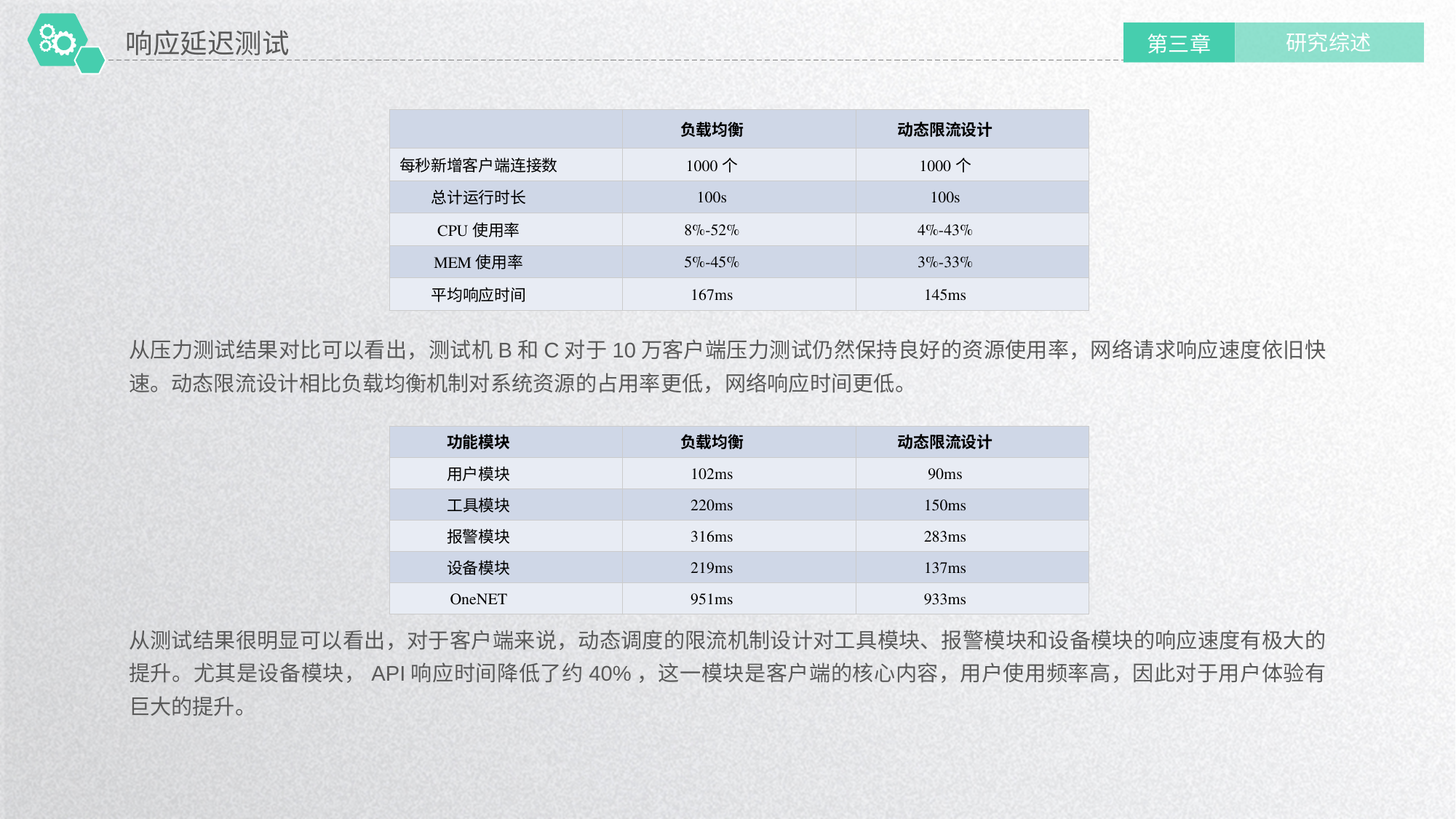

响应延迟测试

研究综述
第三章

|  | 负载均衡 | 动态限流设计 |
| --- | --- | --- |
| 每秒新增客户端连接数 | 1000个 | 1000个 |
| 总计运行时长 | 100s | 100s |
| CPU使用率 | 8%-52% | 4%-43% |
| MEM使用率 | 5%-45% | 3%-33% |
| 平均响应时间 | 167ms | 145ms |
从压力测试结果对比可以看出，测试机B和C对于10万客户端压力测试仍然保持良好的资源使用率，网络请求响应速度依旧快速。动态限流设计相比负载均衡机制对系统资源的占用率更低，网络响应时间更低。
| 功能模块 | 负载均衡 | 动态限流设计 |
| --- | --- | --- |
| 用户模块 | 102ms | 90ms |
| 工具模块 | 220ms | 150ms |
| 报警模块 | 316ms | 283ms |
| 设备模块 | 219ms | 137ms |
| OneNET | 951ms | 933ms |
从测试结果很明显可以看出，对于客户端来说，动态调度的限流机制设计对工具模块、报警模块和设备模块的响应速度有极大的提升。尤其是设备模块，API响应时间降低了约40%，这一模块是客户端的核心内容，用户使用频率高，因此对于用户体验有巨大的提升。
延时符